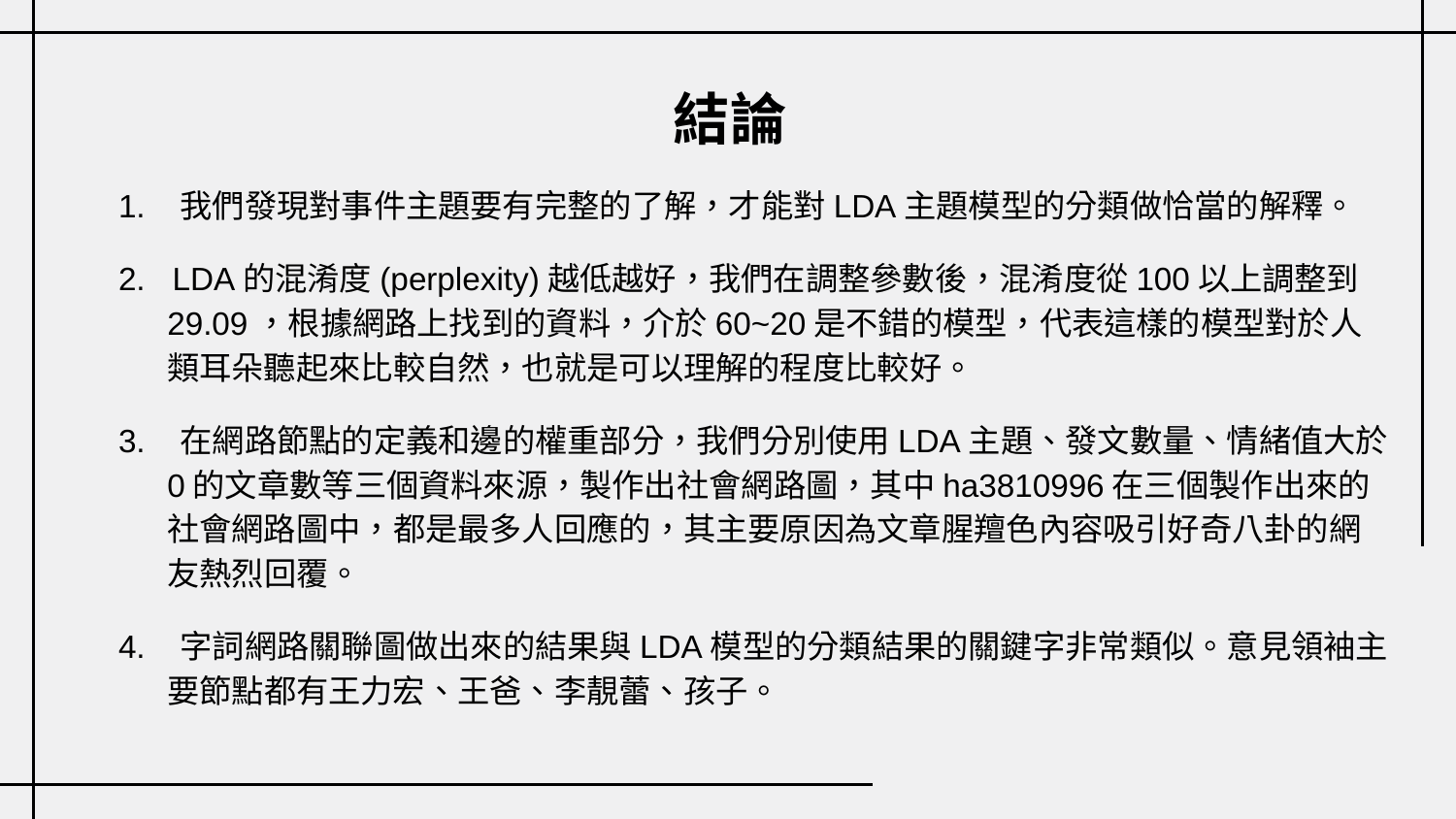

結論
1.   我們發現對事件主題要有完整的了解，才能對LDA主題模型的分類做恰當的解釋。
2.   LDA的混淆度(perplexity)越低越好，我們在調整參數後，混淆度從100以上調整到29.09，根據網路上找到的資料，介於60~20是不錯的模型，代表這樣的模型對於人類耳朵聽起來比較自然，也就是可以理解的程度比較好。
3.   在網路節點的定義和邊的權重部分，我們分別使用LDA主題、發文數量、情緒值大於0的文章數等三個資料來源，製作出社會網路圖，其中ha3810996在三個製作出來的社會網路圖中，都是最多人回應的，其主要原因為文章腥羶色內容吸引好奇八卦的網友熱烈回覆。
4.   字詞網路關聯圖做出來的結果與LDA模型的分類結果的關鍵字非常類似。意見領袖主要節點都有王力宏、王爸、李靚蕾、孩子。